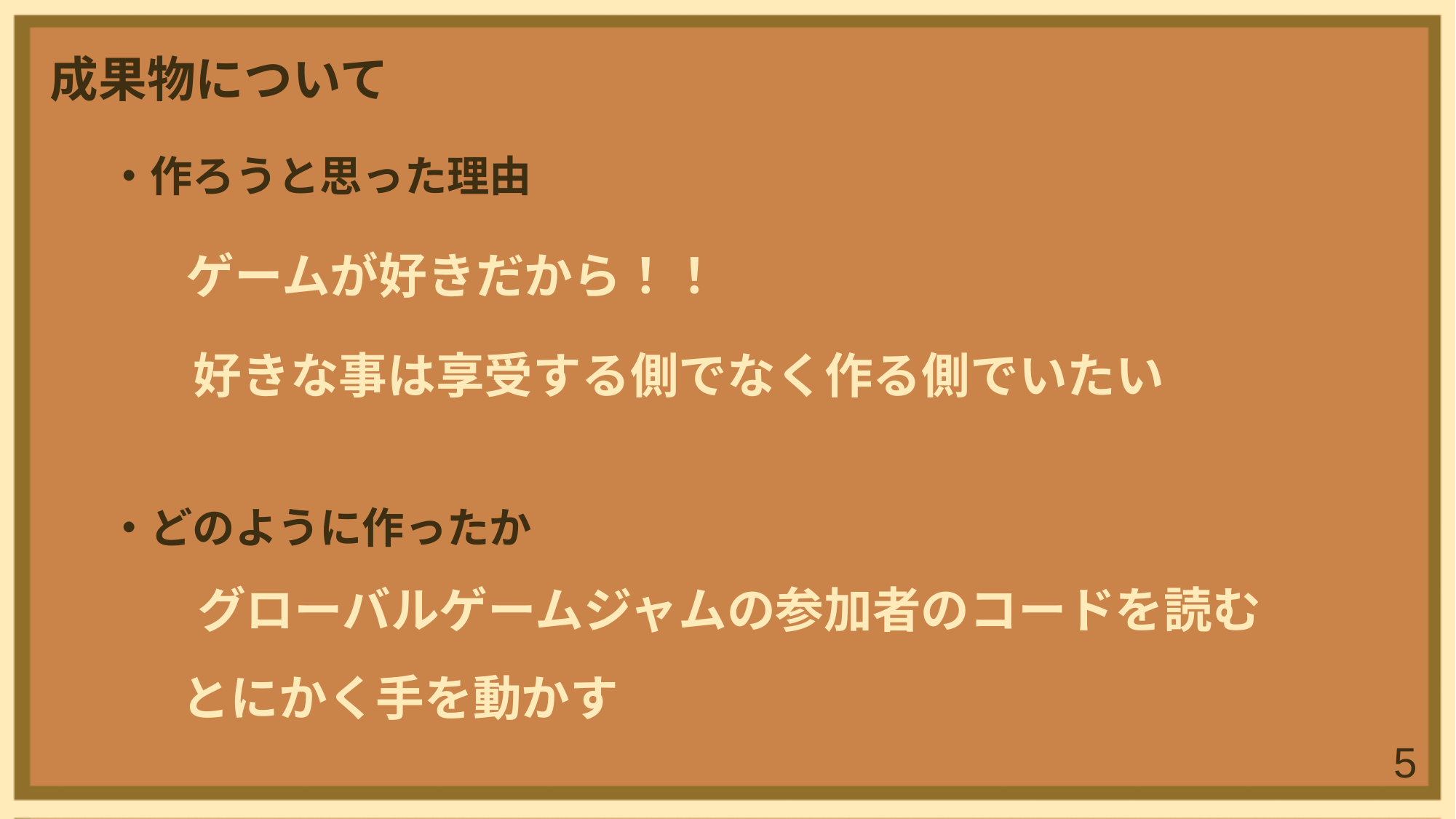

成果物について
・作ろうと思った理由
ゲームが好きだから！！
好きな事は享受する側でなく作る側でいたい
・どのように作ったか
グローバルゲームジャムの参加者のコードを読む
とにかく手を動かす
5